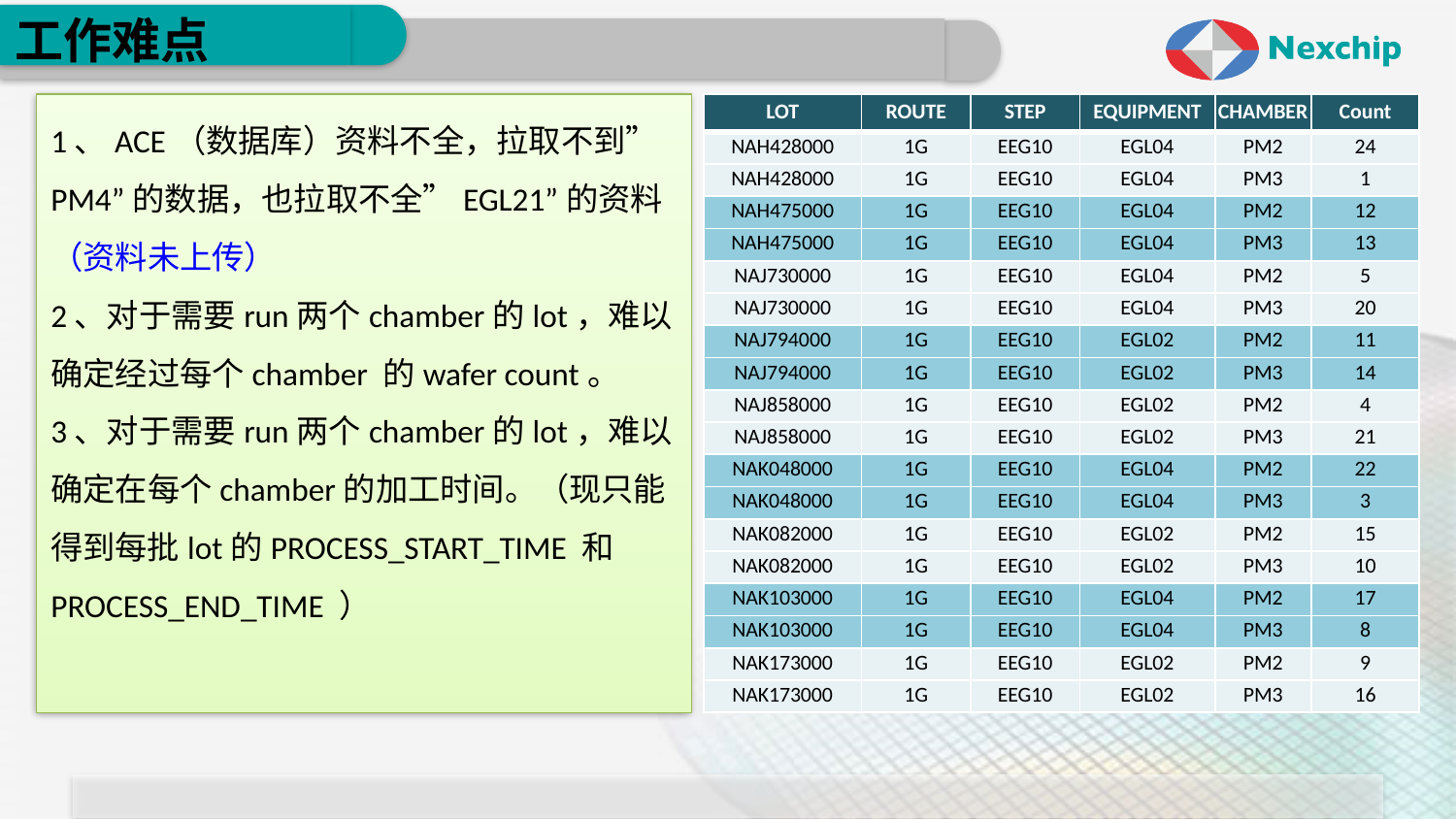

# 工作难点
1、ACE（数据库）资料不全，拉取不到”PM4”的数据，也拉取不全”EGL21”的资料（资料未上传）
2、对于需要run两个chamber的lot，难以确定经过每个chamber 的wafer count。
3、对于需要run两个chamber的lot，难以确定在每个chamber的加工时间。（现只能得到每批lot的PROCESS_START_TIME 和PROCESS_END_TIME ）
| LOT | ROUTE | STEP | EQUIPMENT | CHAMBER | Count |
| --- | --- | --- | --- | --- | --- |
| NAH428000 | 1G | EEG10 | EGL04 | PM2 | 24 |
| NAH428000 | 1G | EEG10 | EGL04 | PM3 | 1 |
| NAH475000 | 1G | EEG10 | EGL04 | PM2 | 12 |
| NAH475000 | 1G | EEG10 | EGL04 | PM3 | 13 |
| NAJ730000 | 1G | EEG10 | EGL04 | PM2 | 5 |
| NAJ730000 | 1G | EEG10 | EGL04 | PM3 | 20 |
| NAJ794000 | 1G | EEG10 | EGL02 | PM2 | 11 |
| NAJ794000 | 1G | EEG10 | EGL02 | PM3 | 14 |
| NAJ858000 | 1G | EEG10 | EGL02 | PM2 | 4 |
| NAJ858000 | 1G | EEG10 | EGL02 | PM3 | 21 |
| NAK048000 | 1G | EEG10 | EGL04 | PM2 | 22 |
| NAK048000 | 1G | EEG10 | EGL04 | PM3 | 3 |
| NAK082000 | 1G | EEG10 | EGL02 | PM2 | 15 |
| NAK082000 | 1G | EEG10 | EGL02 | PM3 | 10 |
| NAK103000 | 1G | EEG10 | EGL04 | PM2 | 17 |
| NAK103000 | 1G | EEG10 | EGL04 | PM3 | 8 |
| NAK173000 | 1G | EEG10 | EGL02 | PM2 | 9 |
| NAK173000 | 1G | EEG10 | EGL02 | PM3 | 16 |